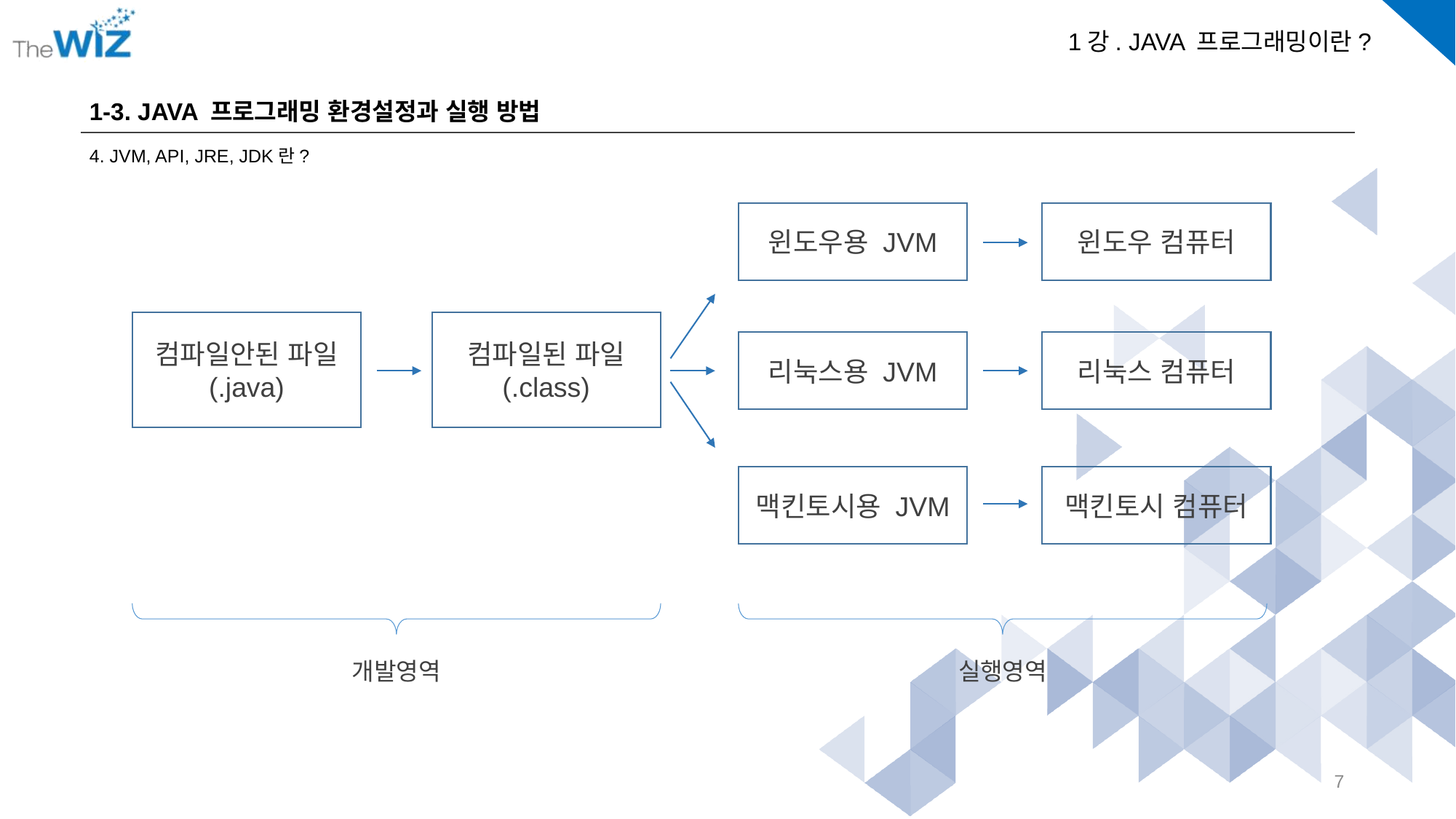

1-3. JAVA 프로그래밍 환경설정과 실행 방법
4. JVM, API, JRE, JDK란?
윈도우용 JVM
윈도우 컴퓨터
컴파일안된 파일
(.java)
컴파일된 파일
(.class)
리눅스용 JVM
리눅스 컴퓨터

맥킨토시용 JVM
맥킨토시 컴퓨터
실행영역
개발영역
7